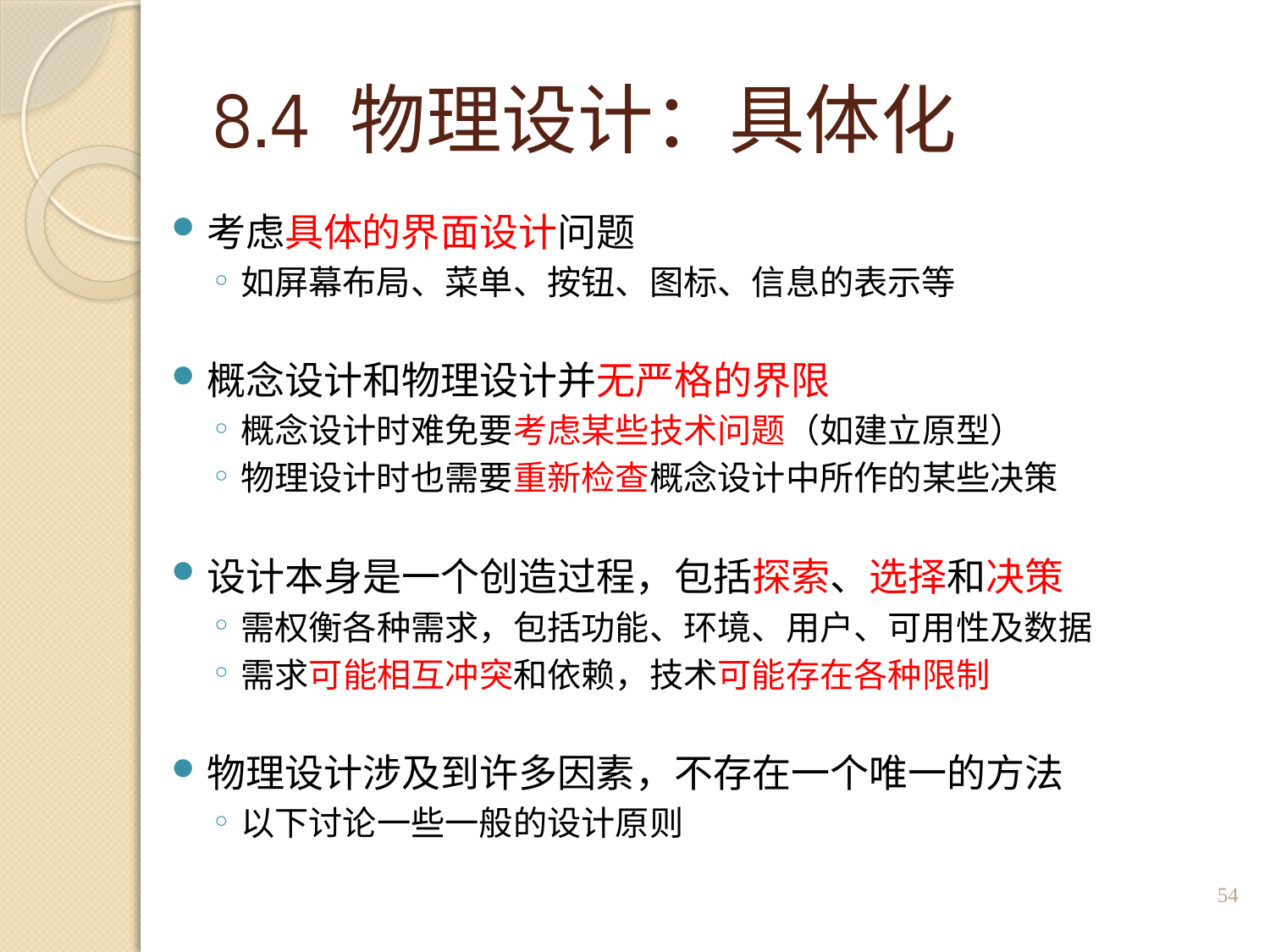

# 8.4 物理设计：具体化
考虑具体的界面设计问题
如屏幕布局、菜单、按钮、图标、信息的表示等

概念设计和物理设计并无严格的界限
概念设计时难免要考虑某些技术问题（如建立原型）
物理设计时也需要重新检查概念设计中所作的某些决策

设计本身是一个创造过程，包括探索、选择和决策
需权衡各种需求，包括功能、环境、用户、可用性及数据
需求可能相互冲突和依赖，技术可能存在各种限制

物理设计涉及到许多因素，不存在一个唯一的方法
以下讨论一些一般的设计原则
54